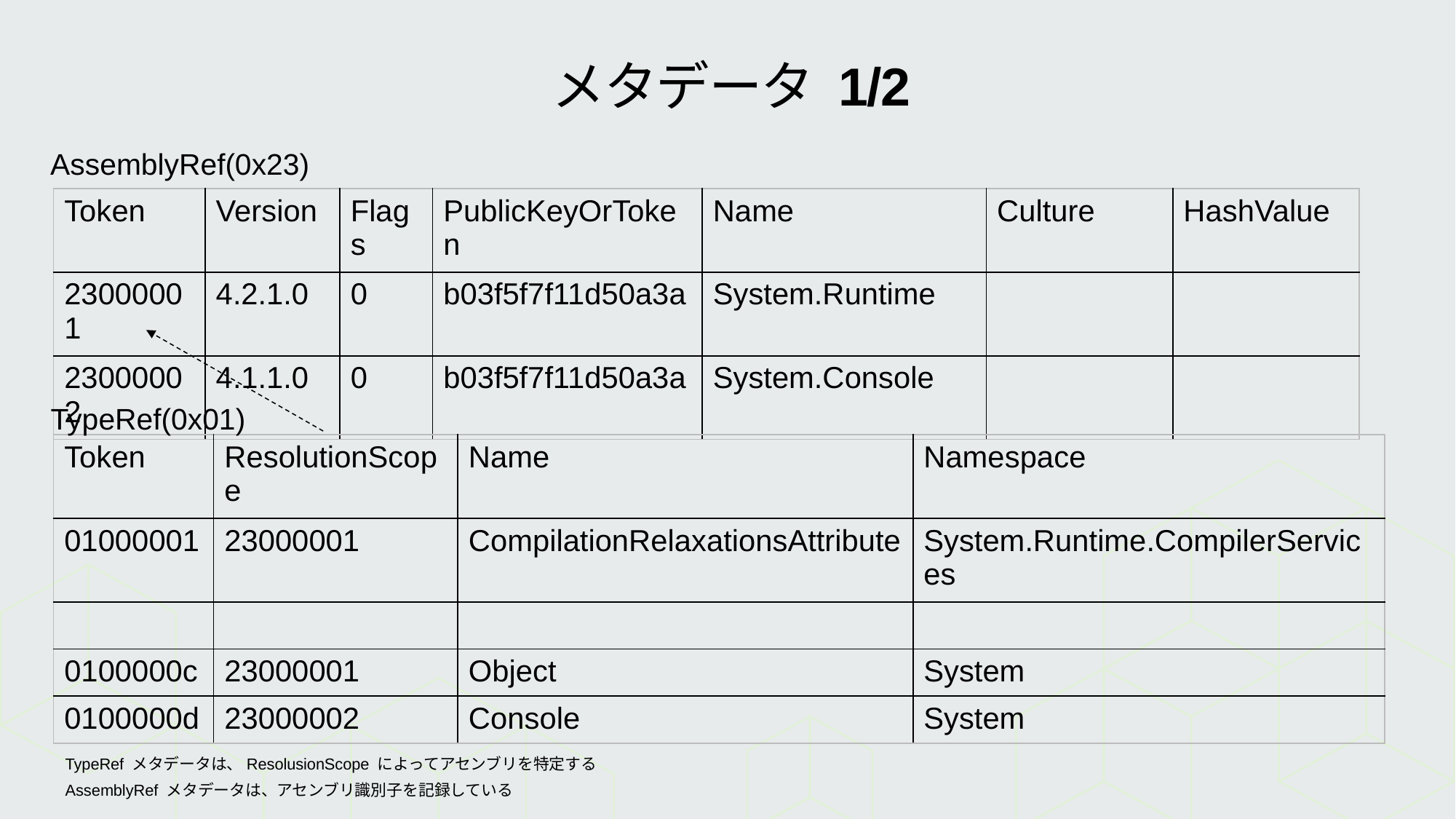

# メタデータ 1/2
AssemblyRef(0x23)
| Token | Version | Flags | PublicKeyOrToken | Name | Culture | HashValue |
| --- | --- | --- | --- | --- | --- | --- |
| 23000001 | 4.2.1.0 | 0 | b03f5f7f11d50a3a | System.Runtime |  |  |
| 23000002 | 4.1.1.0 | 0 | b03f5f7f11d50a3a | System.Console |  |  |
TypeRef(0x01)
| Token | ResolutionScope | Name | Namespace |
| --- | --- | --- | --- |
| 01000001 | 23000001 | CompilationRelaxationsAttribute | System.Runtime.CompilerServices |
|  |  |  |  |
| 0100000c | 23000001 | Object | System |
| 0100000d | 23000002 | Console | System |
TypeRef メタデータは、ResolusionScope によってアセンブリを特定する
AssemblyRef メタデータは、アセンブリ識別子を記録している